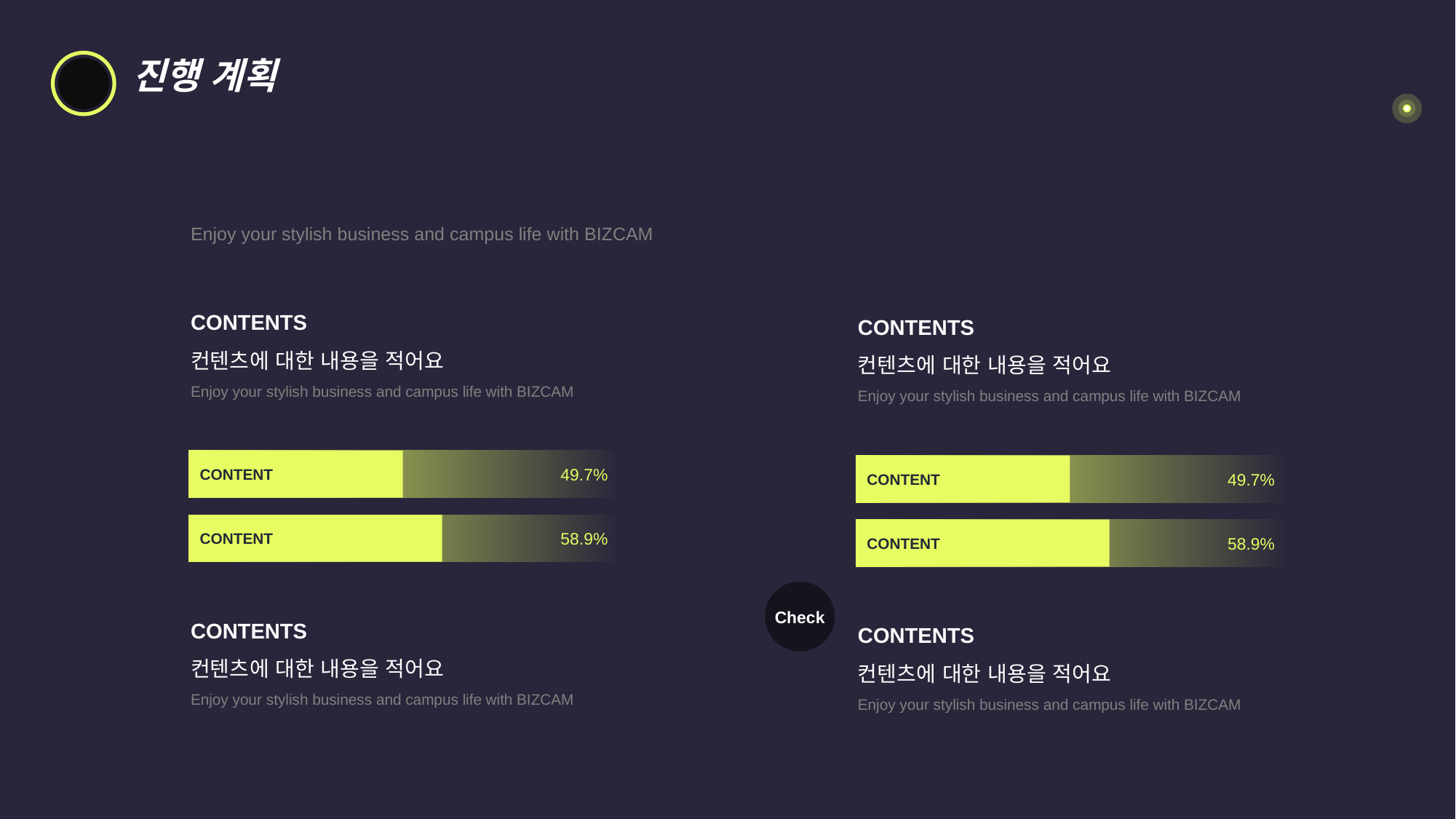

진행 계획

Enjoy your stylish business and campus life with BIZCAM
CONTENTS
컨텐츠에 대한 내용을 적어요
Enjoy your stylish business and campus life with BIZCAM
CONTENTS
컨텐츠에 대한 내용을 적어요
Enjoy your stylish business and campus life with BIZCAM

49.7%
CONTENT
49.7%
CONTENT
58.9%
CONTENT
58.9%
CONTENT

Check
CONTENTS
컨텐츠에 대한 내용을 적어요
Enjoy your stylish business and campus life with BIZCAM
CONTENTS
컨텐츠에 대한 내용을 적어요
Enjoy your stylish business and campus life with BIZCAM